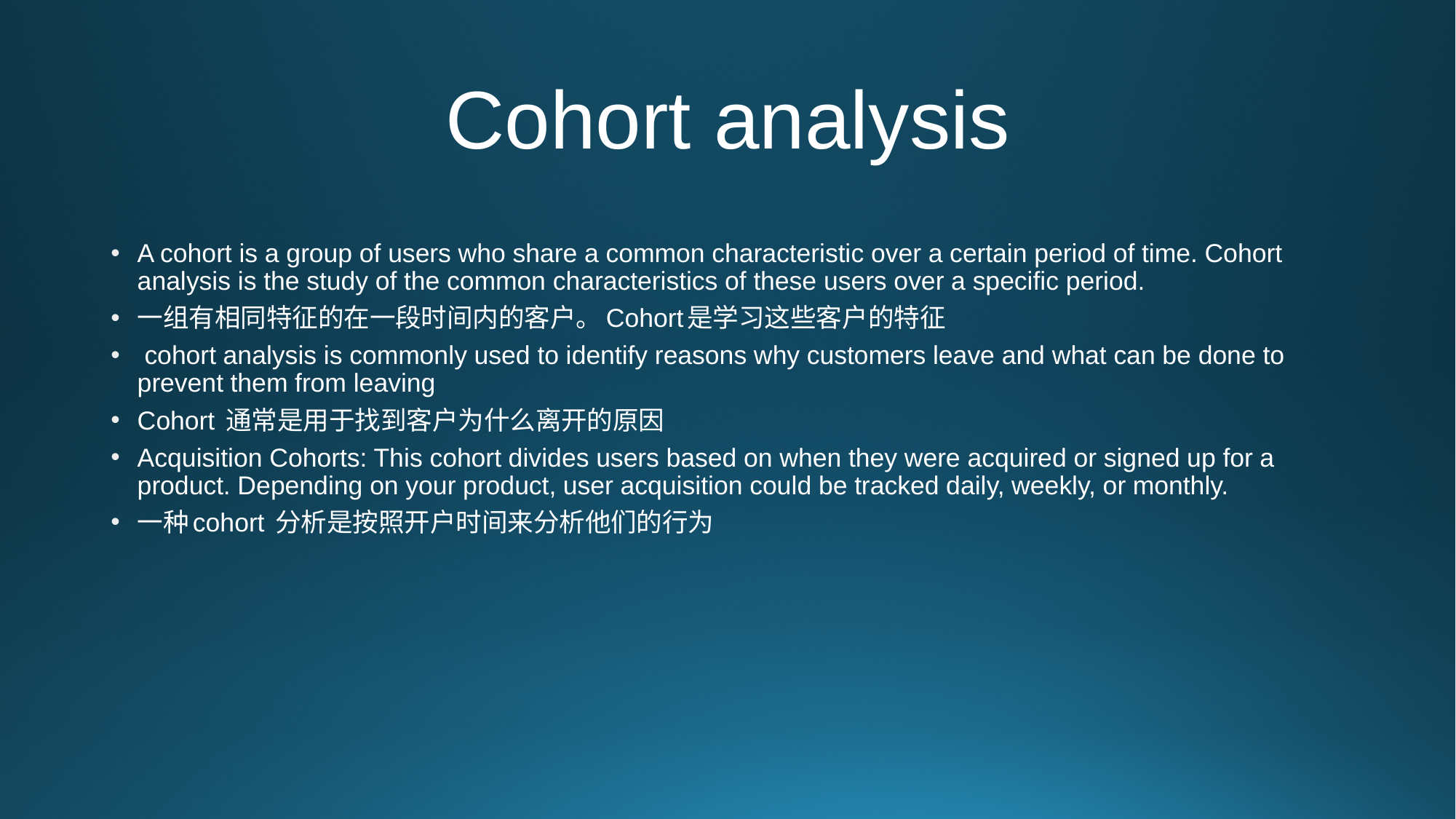

# Cohort analysis
A cohort is a group of users who share a common characteristic over a certain period of time. Cohort analysis is the study of the common characteristics of these users over a specific period.
一组有相同特征的在一段时间内的客户。Cohort是学习这些客户的特征
 cohort analysis is commonly used to identify reasons why customers leave and what can be done to prevent them from leaving
Cohort 通常是用于找到客户为什么离开的原因
Acquisition Cohorts: This cohort divides users based on when they were acquired or signed up for a product. Depending on your product, user acquisition could be tracked daily, weekly, or monthly.
一种cohort 分析是按照开户时间来分析他们的行为